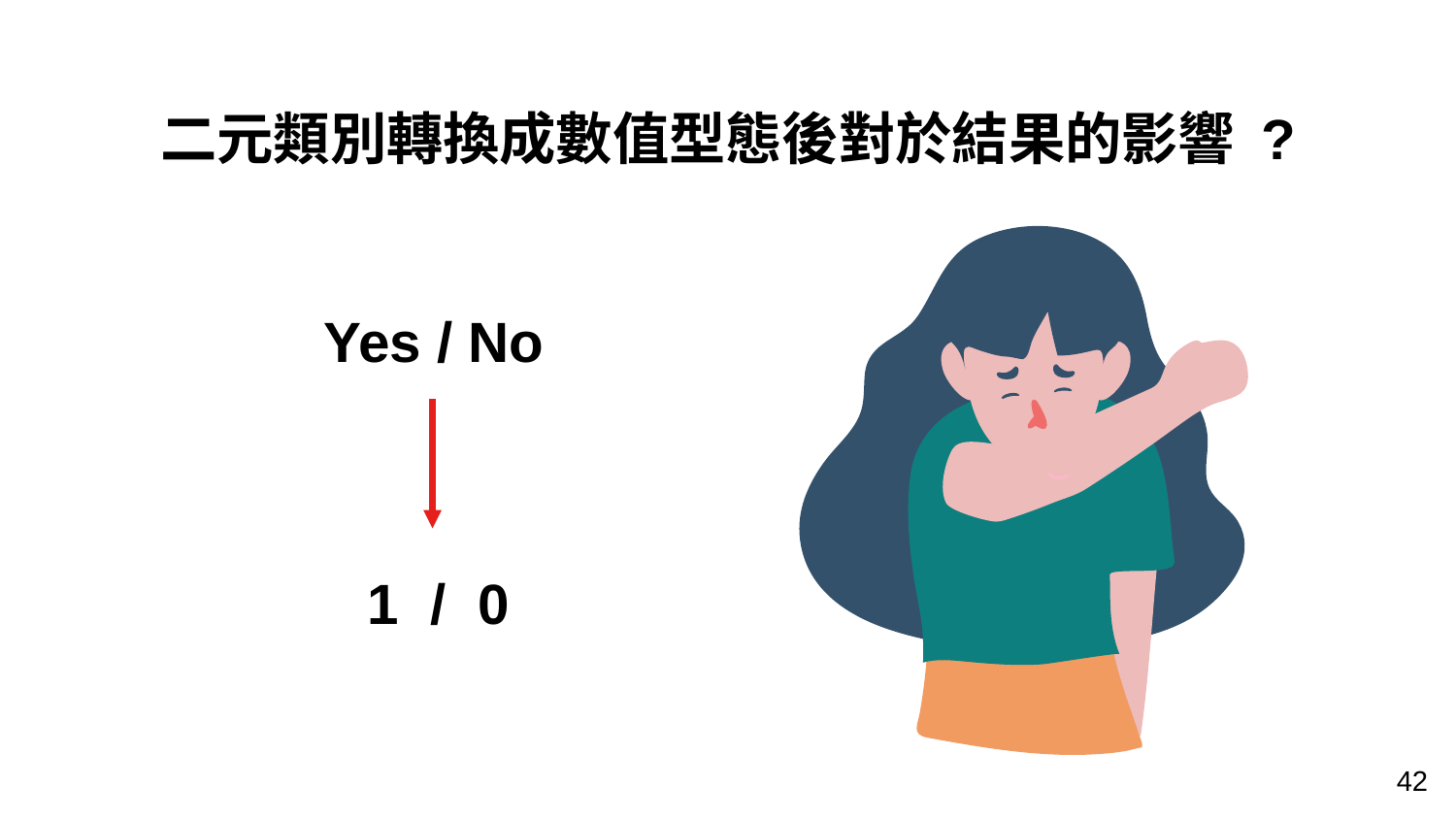

二元類別轉換成數值型態後對於結果的影響 ?

Yes / No
1  /  0
42